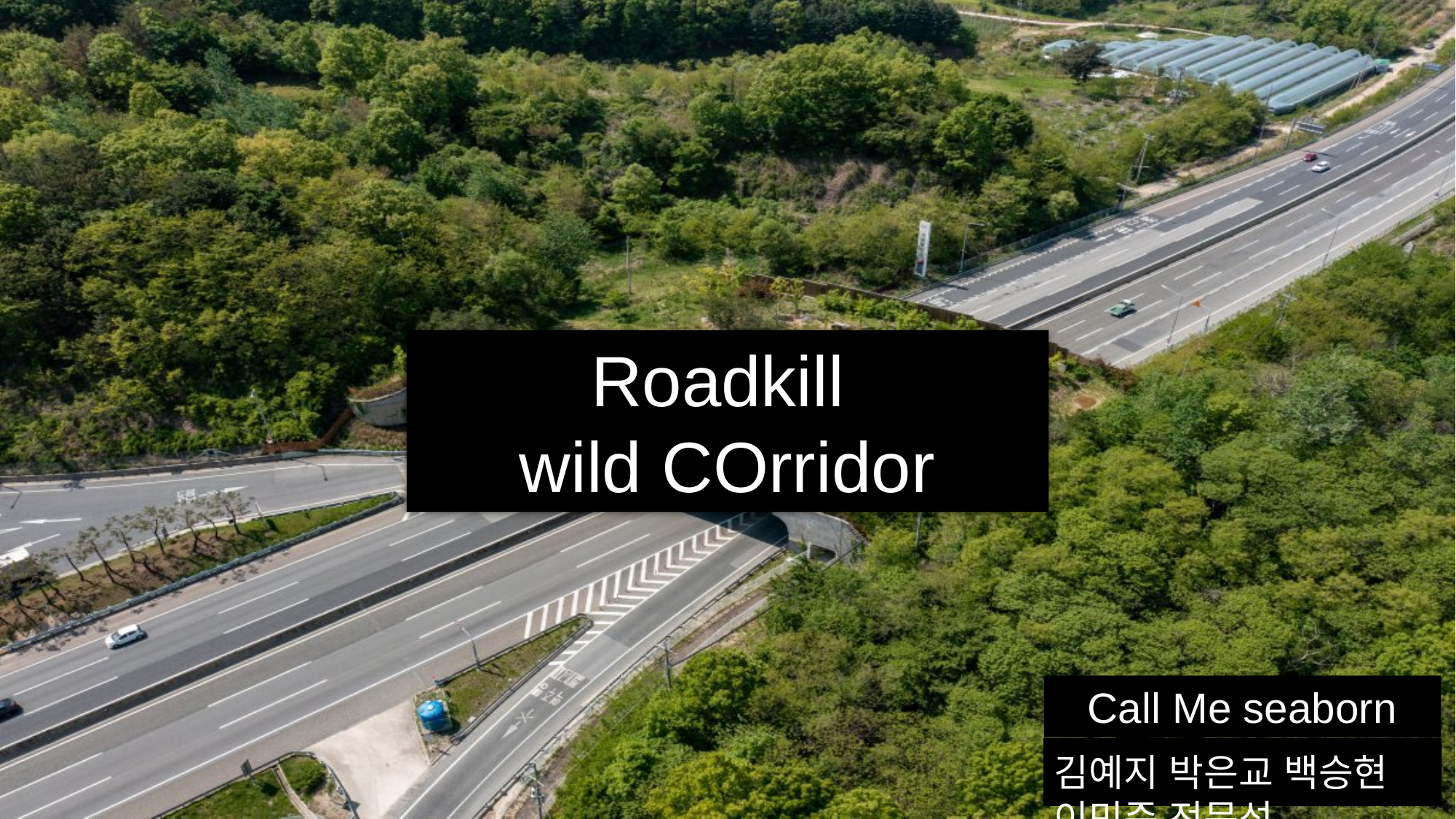

Roadkill
wild COrridor

Call Me seaborn
김예지 박은교 백승현 이민준 전문성